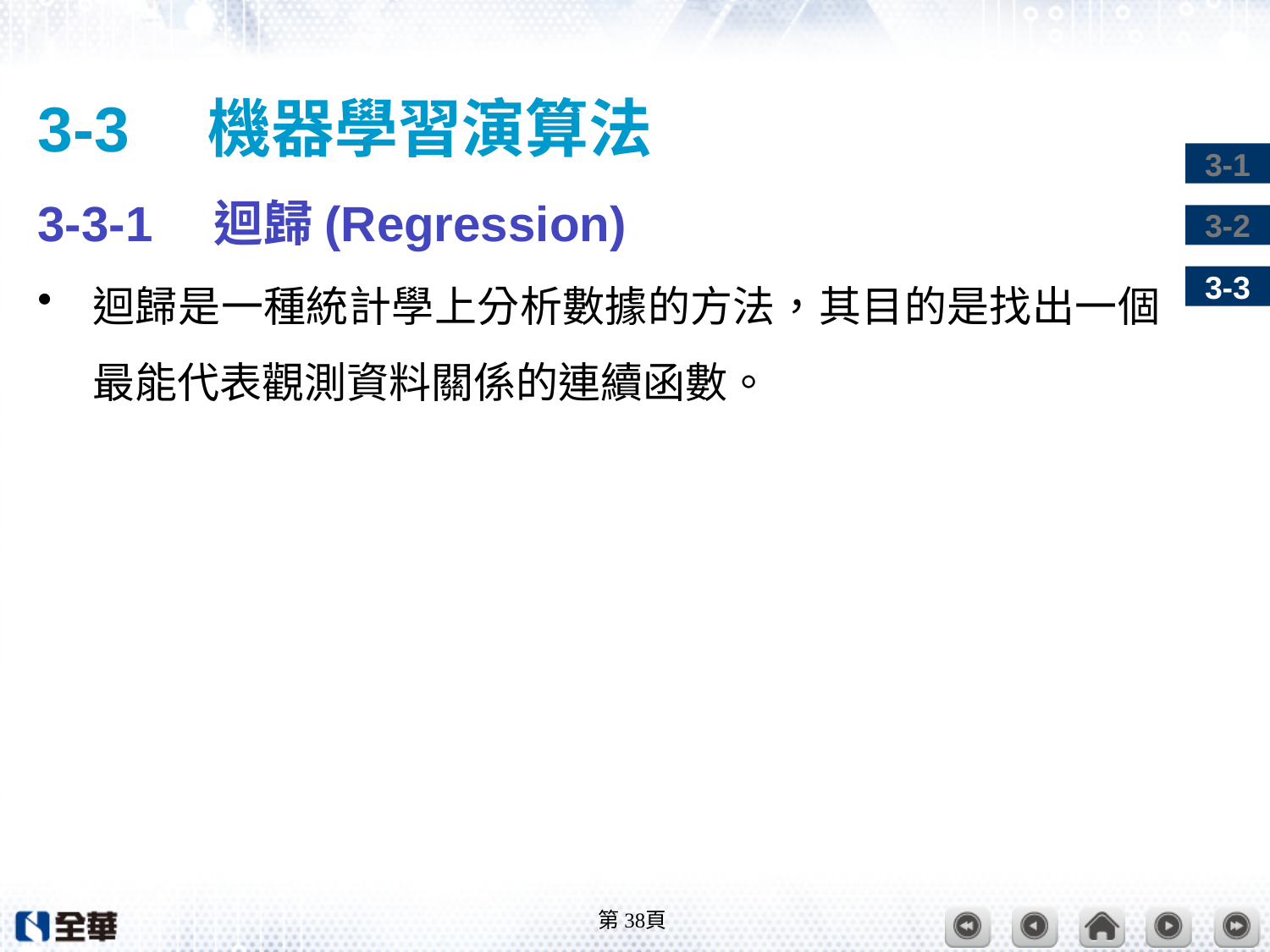

# 3-3　機器學習演算法
3-3-1　迴歸(Regression)
迴歸是一種統計學上分析數據的方法，其目的是找出一個最能代表觀測資料關係的連續函數。